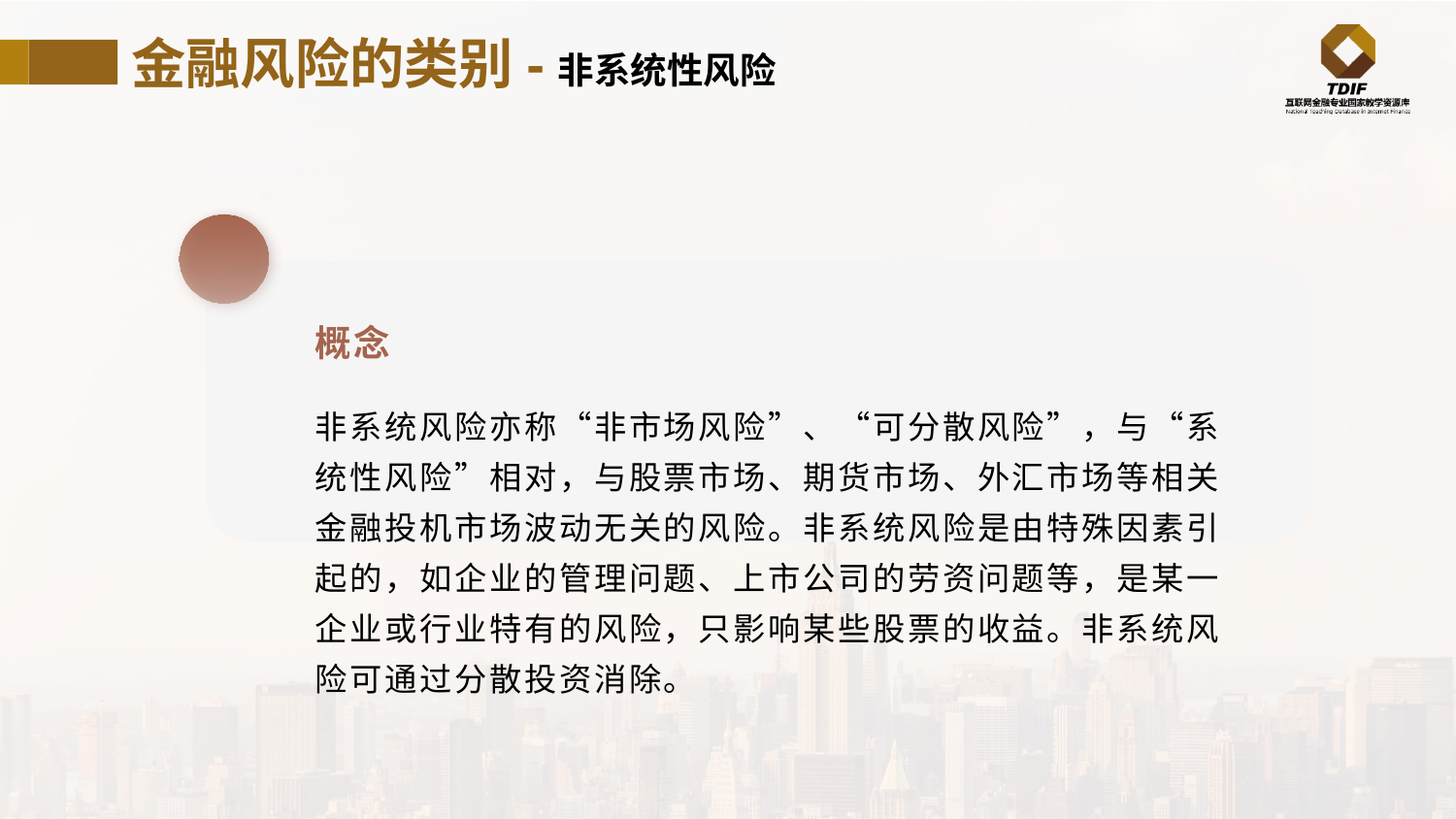

金融风险的类别-非系统性风险

概念
非系统风险亦称“非市场风险”、“可分散风险”，与“系统性风险”相对，与股票市场、期货市场、外汇市场等相关金融投机市场波动无关的风险。非系统风险是由特殊因素引起的，如企业的管理问题、上市公司的劳资问题等，是某一企业或行业特有的风险，只影响某些股票的收益。非系统风险可通过分散投资消除。